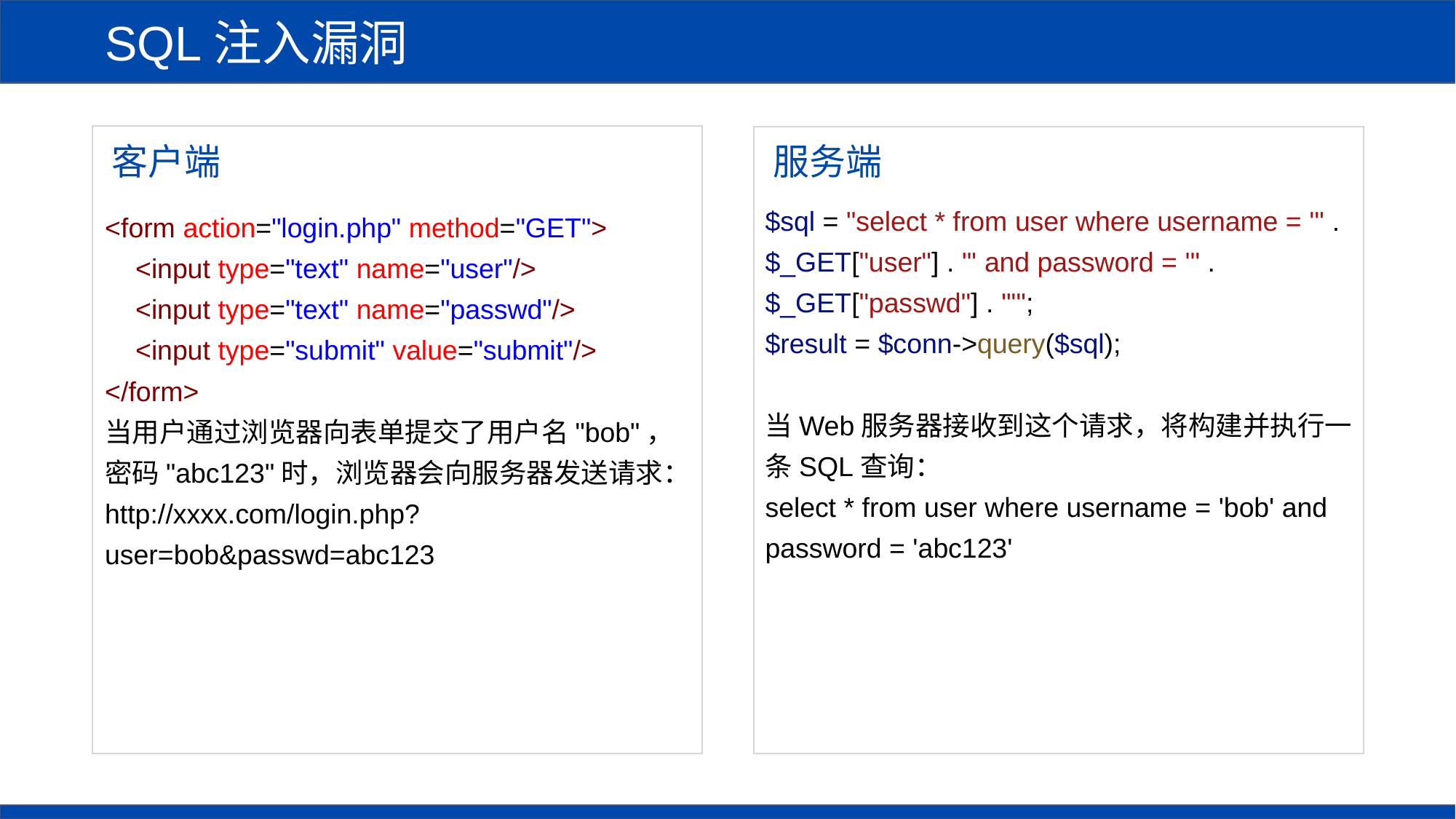

SQL注入漏洞

客户端
服务端
$sql = "select * from user where username = '" . $_GET["user"] . "' and password = '" . $_GET["passwd"] . "'";
$result = $conn->query($sql);

当Web服务器接收到这个请求，将构建并执行一条SQL查询：
select * from user where username = 'bob' and password = 'abc123'

<form action="login.php" method="GET">
    <input type="text" name="user"/>
    <input type="text" name="passwd"/>
    <input type="submit" value="submit"/>
</form>
当用户通过浏览器向表单提交了用户名"bob"，密码"abc123"时，浏览器会向服务器发送请求：
http://xxxx.com/login.php?user=bob&passwd=abc123